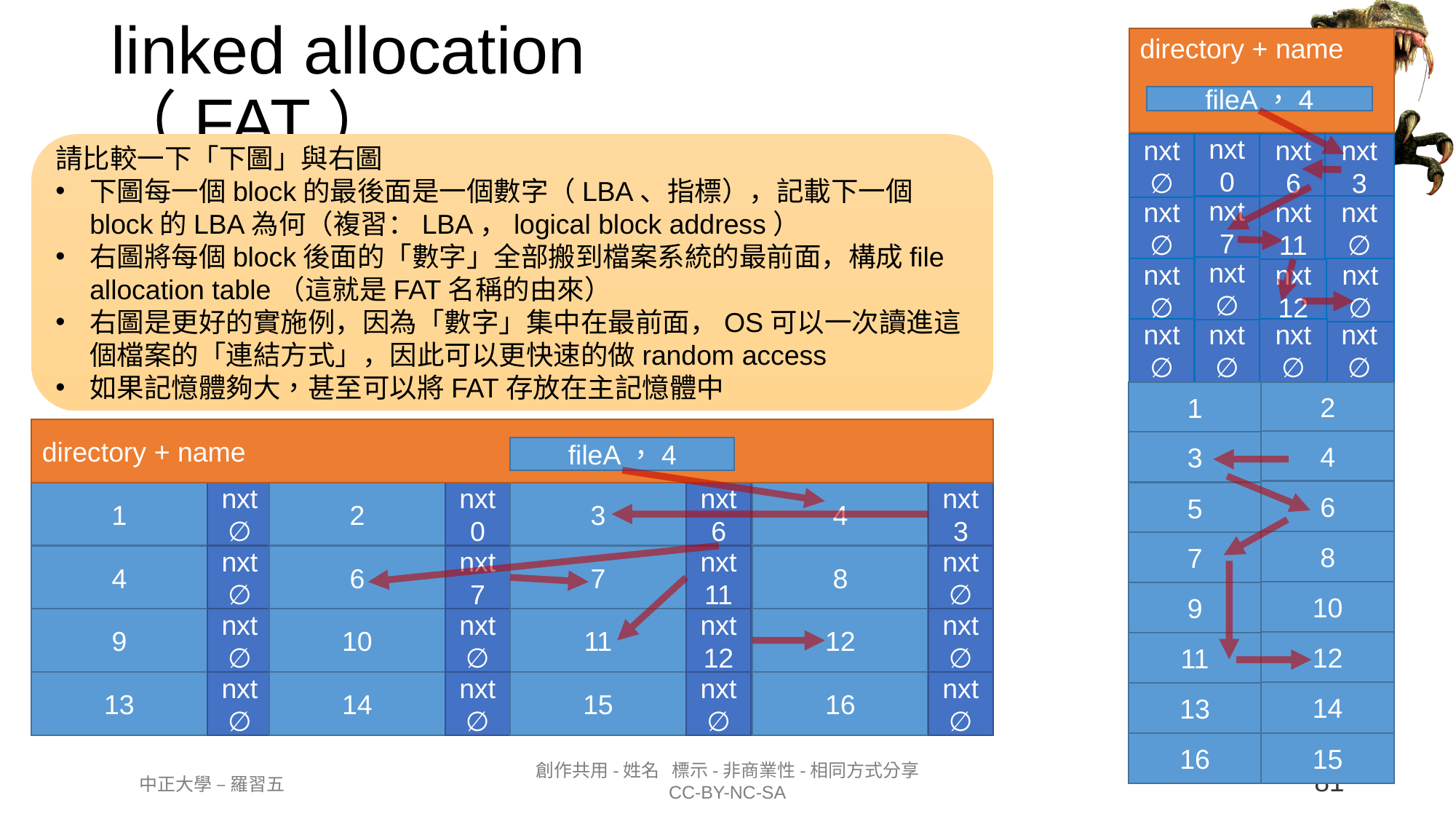

directory + name

fileA，4
# linked allocation （FAT）
請比較一下「下圖」與右圖
下圖每一個block的最後面是一個數字（LBA、指標），記載下一個block的LBA為何（複習：LBA，logical block address）
右圖將每個block後面的「數字」全部搬到檔案系統的最前面，構成file allocation table（這就是FAT名稱的由來）
右圖是更好的實施例，因為「數字」集中在最前面，OS可以一次讀進這個檔案的「連結方式」，因此可以更快速的做random access
如果記憶體夠大，甚至可以將FAT存放在主記憶體中
nxt
∅
nxt
0
nxt
6
nxt
3
nxt
∅
nxt
7
nxt
11
nxt
∅
nxt
∅
nxt
∅
nxt
12
nxt
∅
nxt
∅
nxt
∅
nxt
∅
nxt
∅
1
2
directory + name
4
3
fileA，4
6
1
nxt
∅
2
nxt
0
3
nxt
6
4
nxt
3
5
8
7
4
nxt
∅
6
nxt
7
7
nxt
11
8
nxt
∅
10
9
9
nxt
∅
10
nxt
∅
11
nxt
12
12
nxt
∅
12
11
13
nxt
∅
14
nxt
∅
15
nxt
∅
16
nxt
∅
14
13
16
15